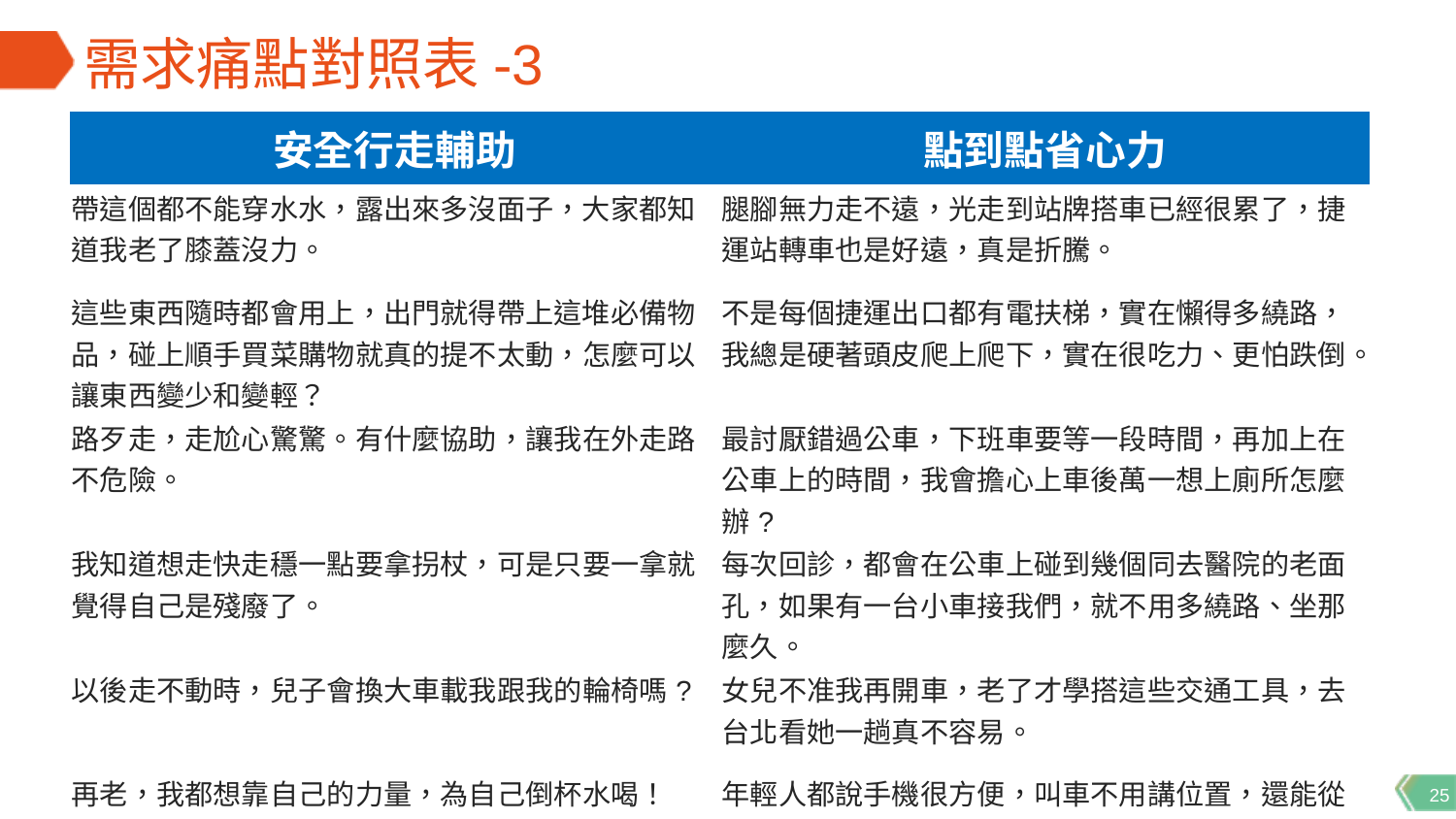

# 需求痛點對照表-3
| 安全行走輔助 | 點到點省心力 |
| --- | --- |
| 帶這個都不能穿水水，露出來多沒面子，大家都知道我老了膝蓋沒力。 | 腿腳無力走不遠，光走到站牌搭車已經很累了，捷運站轉車也是好遠，真是折騰。 |
| 這些東西隨時都會用上，出門就得帶上這堆必備物品，碰上順手買菜購物就真的提不太動，怎麼可以讓東西變少和變輕？ | 不是每個捷運出口都有電扶梯，實在懶得多繞路，我總是硬著頭皮爬上爬下，實在很吃力、更怕跌倒。 |
| 路歹走，走尬心驚驚。有什麼協助，讓我在外走路不危險。 | 最討厭錯過公車，下班車要等一段時間，再加上在公車上的時間，我會擔心上車後萬一想上廁所怎麼辦? |
| 我知道想走快走穩一點要拿拐杖，可是只要一拿就覺得自己是殘廢了。 | 每次回診，都會在公車上碰到幾個同去醫院的老面孔，如果有一台小車接我們，就不用多繞路、坐那麼久。 |
| 以後走不動時，兒子會換大車載我跟我的輪椅嗎? | 女兒不准我再開車，老了才學搭這些交通工具，去台北看她一趟真不容易。 |
| 再老，我都想靠自己的力量，為自己倒杯水喝！ | 年輕人都說手機很方便，叫車不用講位置，還能從路線組合中挑合適的。我老點不出兒子說的APP功能，根本享受不到各式新服務！ |
25